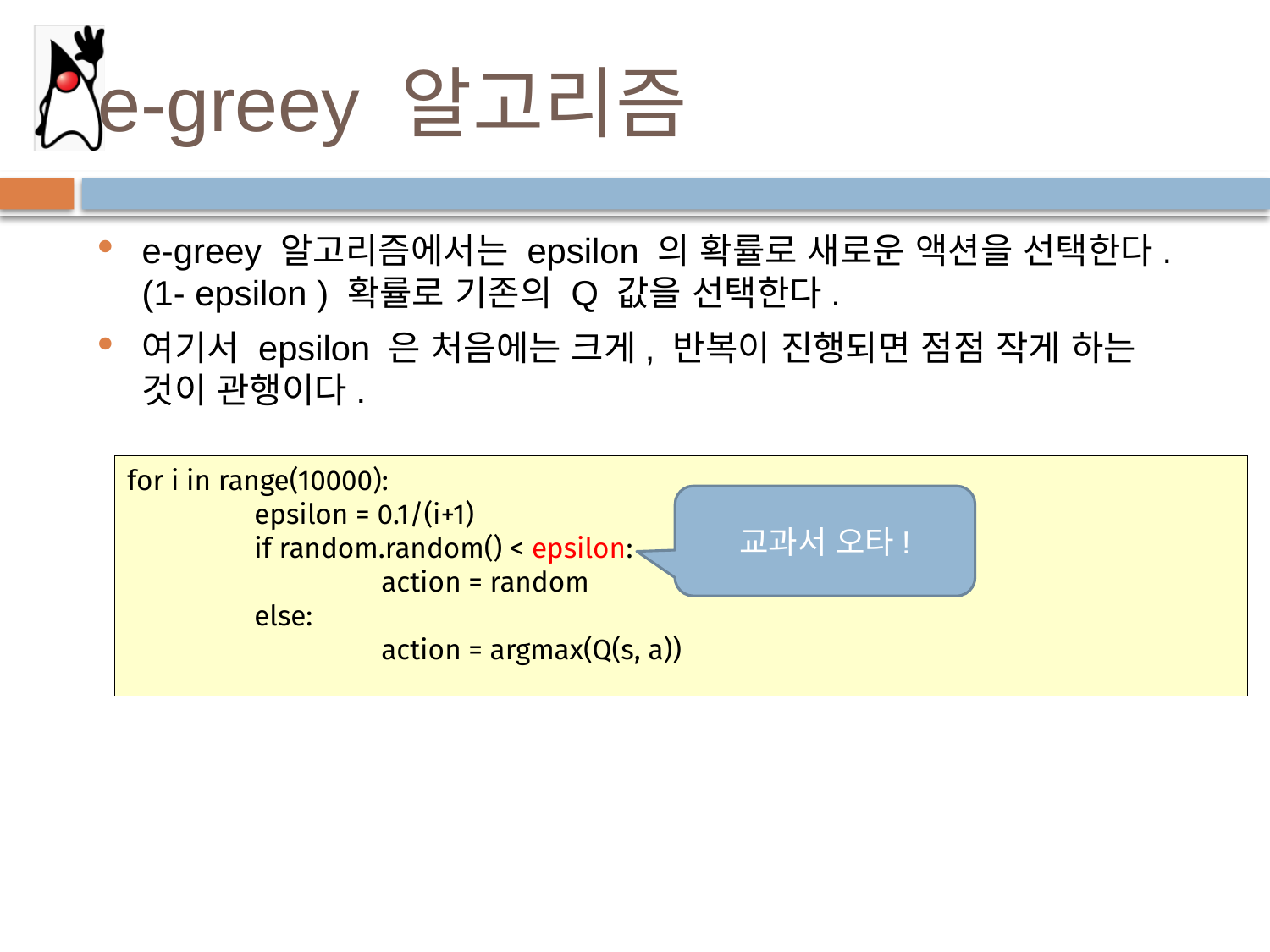

# e-greey 알고리즘
e-greey 알고리즘에서는 epsilon 의 확률로 새로운 액션을 선택한다. (1- epsilon ) 확률로 기존의 Q 값을 선택한다.
여기서 epsilon 은 처음에는 크게, 반복이 진행되면 점점 작게 하는 것이 관행이다.
for i in range(10000):
	epsilon = 0.1/(i+1)
	if random.random() < epsilon:
		action = random
	else:
		action = argmax(Q(s, a))
교과서 오타!